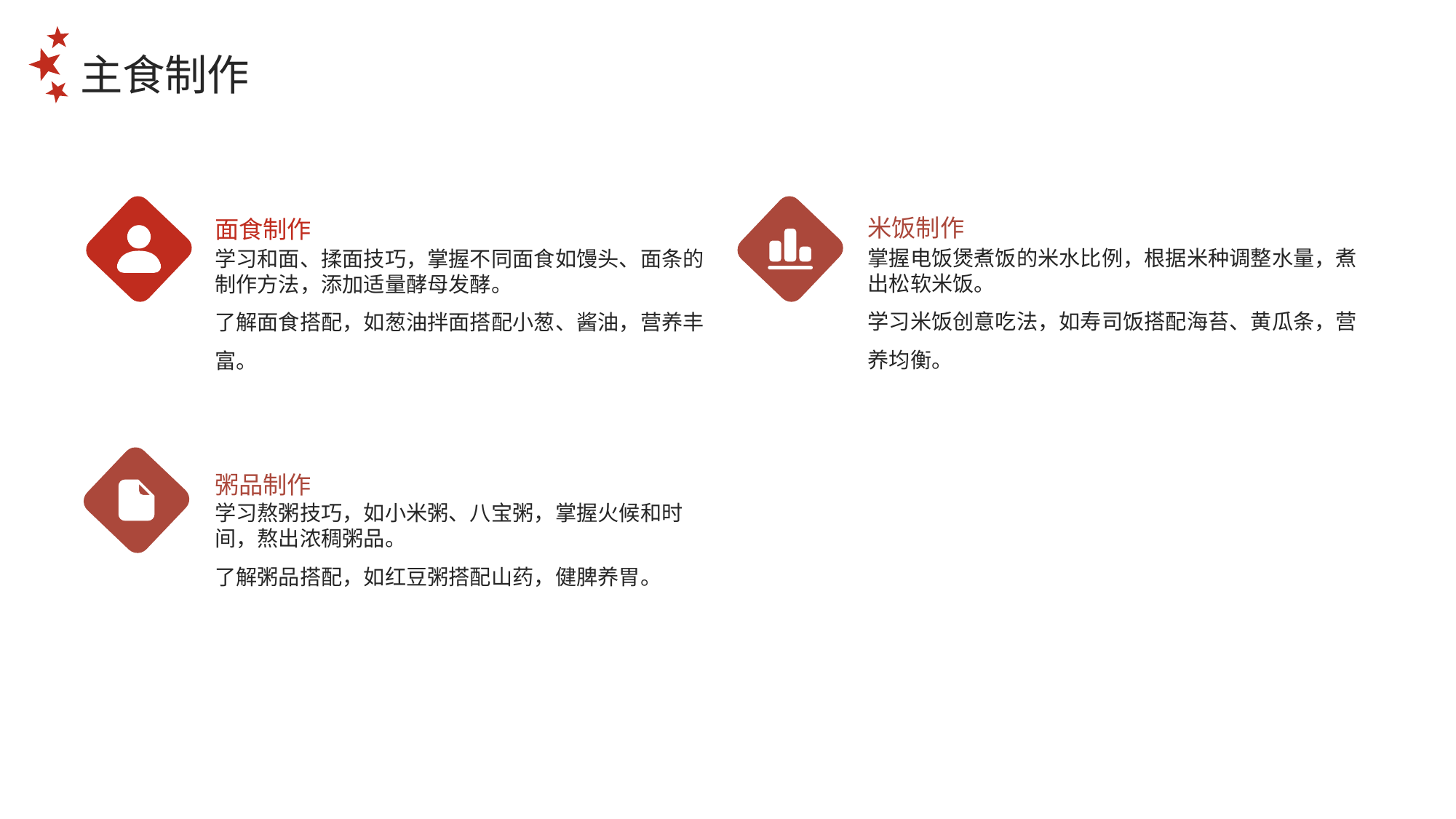

主食制作

米饭制作
面食制作

掌握电饭煲煮饭的米水比例，根据米种调整水量，煮出松软米饭。
学习米饭创意吃法，如寿司饭搭配海苔、黄瓜条，营养均衡。
学习和面、揉面技巧，掌握不同面食如馒头、面条的制作方法，添加适量酵母发酵。
了解面食搭配，如葱油拌面搭配小葱、酱油，营养丰富。
粥品制作

学习熬粥技巧，如小米粥、八宝粥，掌握火候和时间，熬出浓稠粥品。
了解粥品搭配，如红豆粥搭配山药，健脾养胃。